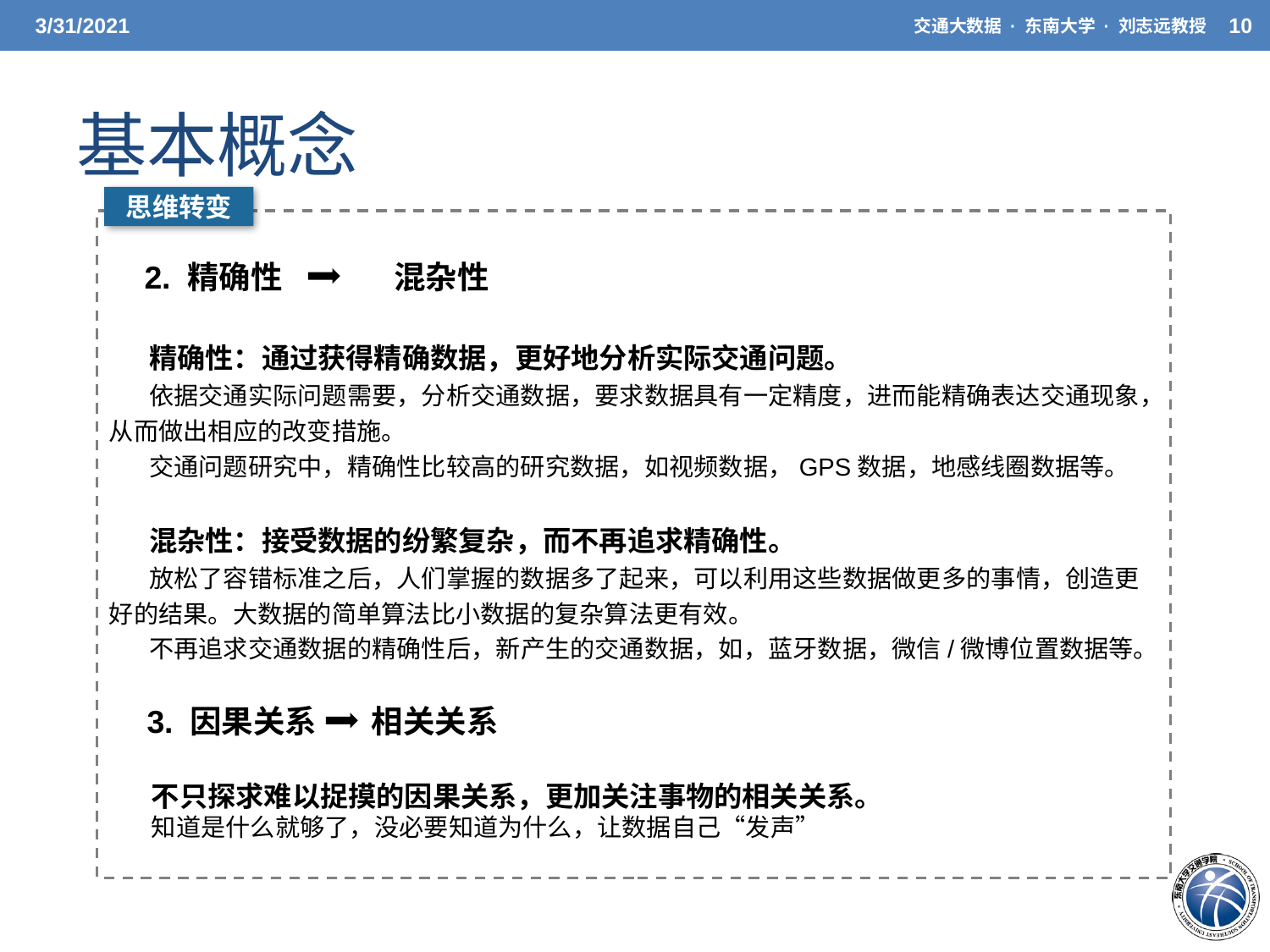

3/31/2021
交通大数据 · 东南大学 · 刘志远教授
10
# 基本概念
思维转变

2. 精确性
混杂性

精确性：通过获得精确数据，更好地分析实际交通问题。
依据交通实际问题需要，分析交通数据，要求数据具有一定精度，进而能精确表达交通现象，从而做出相应的改变措施。
交通问题研究中，精确性比较高的研究数据，如视频数据，GPS数据，地感线圈数据等。

混杂性：接受数据的纷繁复杂，而不再追求精确性。
放松了容错标准之后，人们掌握的数据多了起来，可以利用这些数据做更多的事情，创造更好的结果。大数据的简单算法比小数据的复杂算法更有效。
不再追求交通数据的精确性后，新产生的交通数据，如，蓝牙数据，微信/微博位置数据等。

3. 因果关系
相关关系

不只探求难以捉摸的因果关系，更加关注事物的相关关系。
知道是什么就够了，没必要知道为什么，让数据自己“发声”